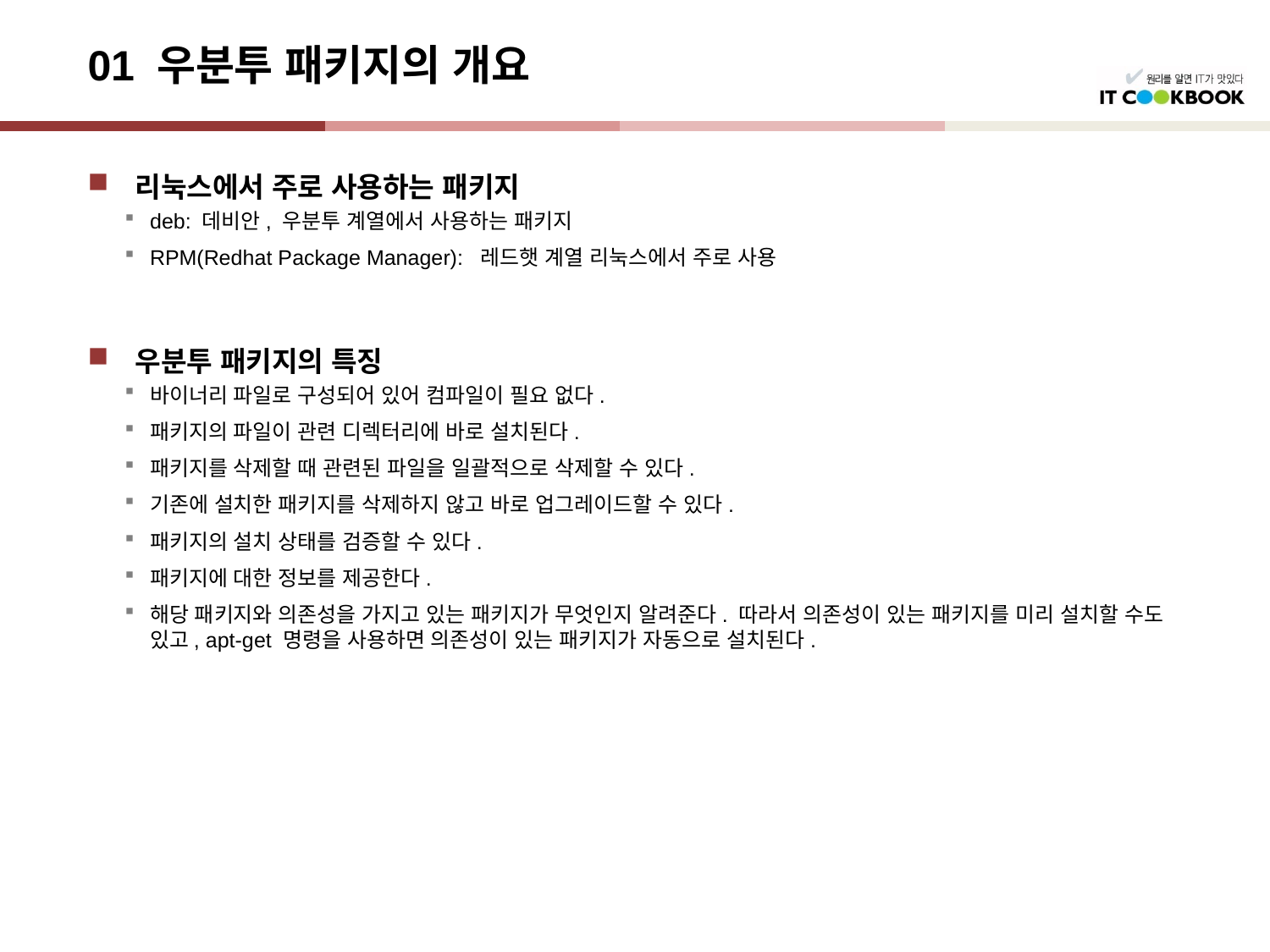

# 01 우분투 패키지의 개요
리눅스에서 주로 사용하는 패키지
deb: 데비안, 우분투 계열에서 사용하는 패키지
RPM(Redhat Package Manager):  레드햇 계열 리눅스에서 주로 사용

우분투 패키지의 특징
바이너리 파일로 구성되어 있어 컴파일이 필요 없다.
패키지의 파일이 관련 디렉터리에 바로 설치된다.
패키지를 삭제할 때 관련된 파일을 일괄적으로 삭제할 수 있다.
기존에 설치한 패키지를 삭제하지 않고 바로 업그레이드할 수 있다.
패키지의 설치 상태를 검증할 수 있다.
패키지에 대한 정보를 제공한다.
해당 패키지와 의존성을 가지고 있는 패키지가 무엇인지 알려준다. 따라서 의존성이 있는 패키지를 미리 설치할 수도 있고, apt-get 명령을 사용하면 의존성이 있는 패키지가 자동으로 설치된다.